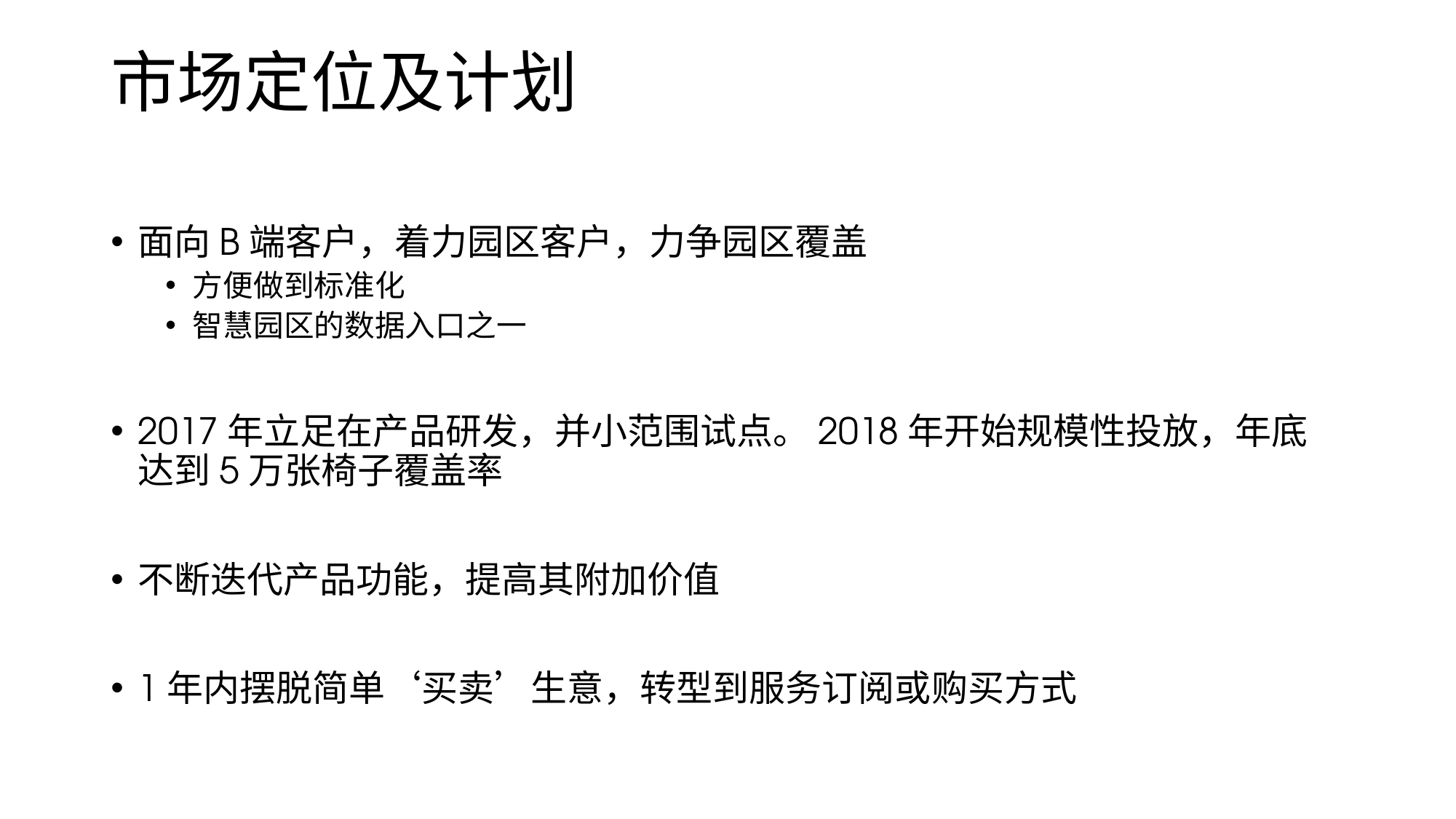

# 市场定位及计划
面向B端客户，着力园区客户，力争园区覆盖
方便做到标准化
智慧园区的数据入口之一

2017年立足在产品研发，并小范围试点。2018年开始规模性投放，年底达到5万张椅子覆盖率

不断迭代产品功能，提高其附加价值

1年内摆脱简单‘买卖’生意，转型到服务订阅或购买方式